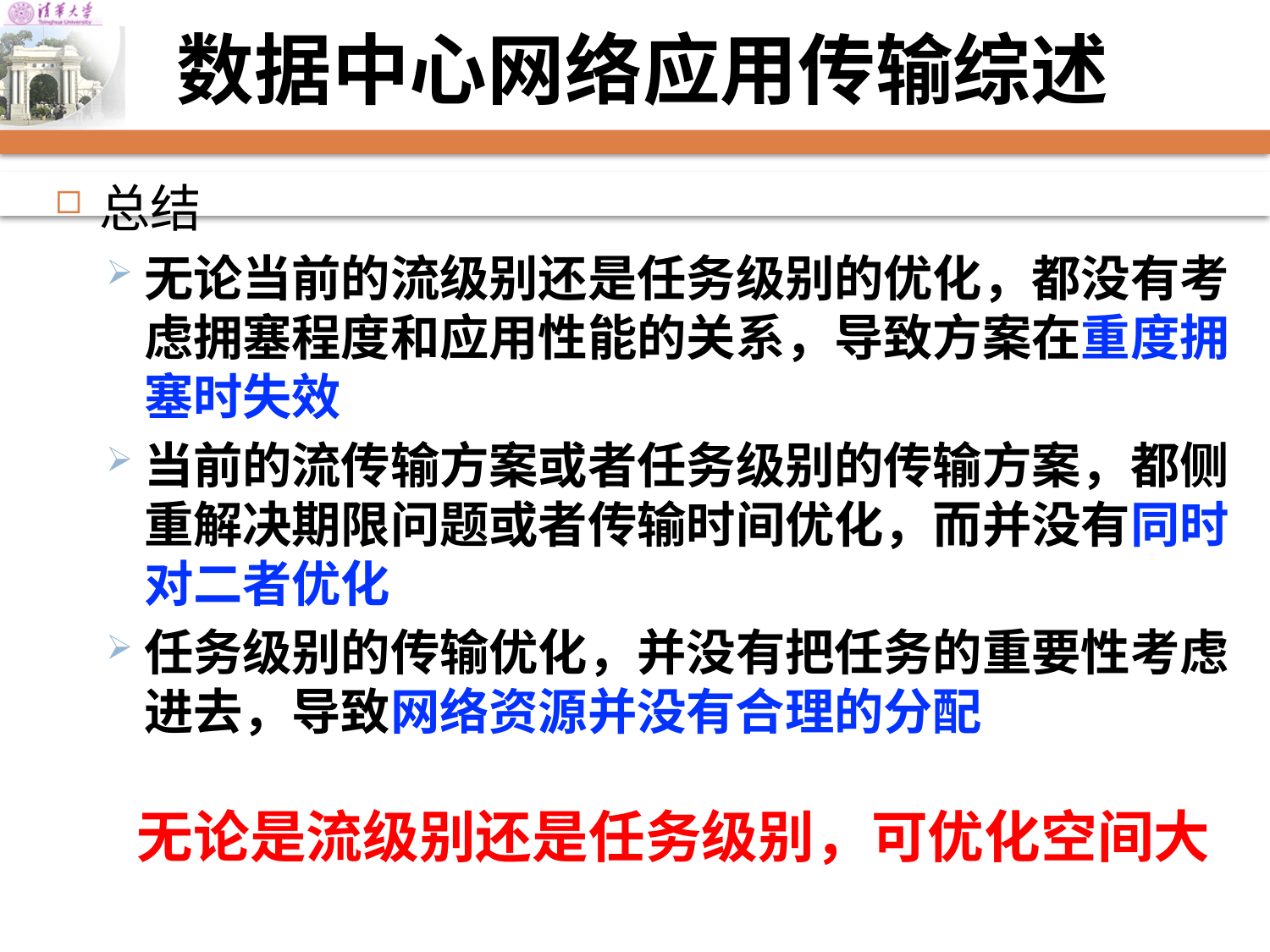

# 数据中心网络应用传输综述
总结
无论当前的流级别还是任务级别的优化，都没有考虑拥塞程度和应用性能的关系，导致方案在重度拥塞时失效
当前的流传输方案或者任务级别的传输方案，都侧重解决期限问题或者传输时间优化，而并没有同时对二者优化
任务级别的传输优化，并没有把任务的重要性考虑进去，导致网络资源并没有合理的分配
无论是流级别还是任务级别，可优化空间大